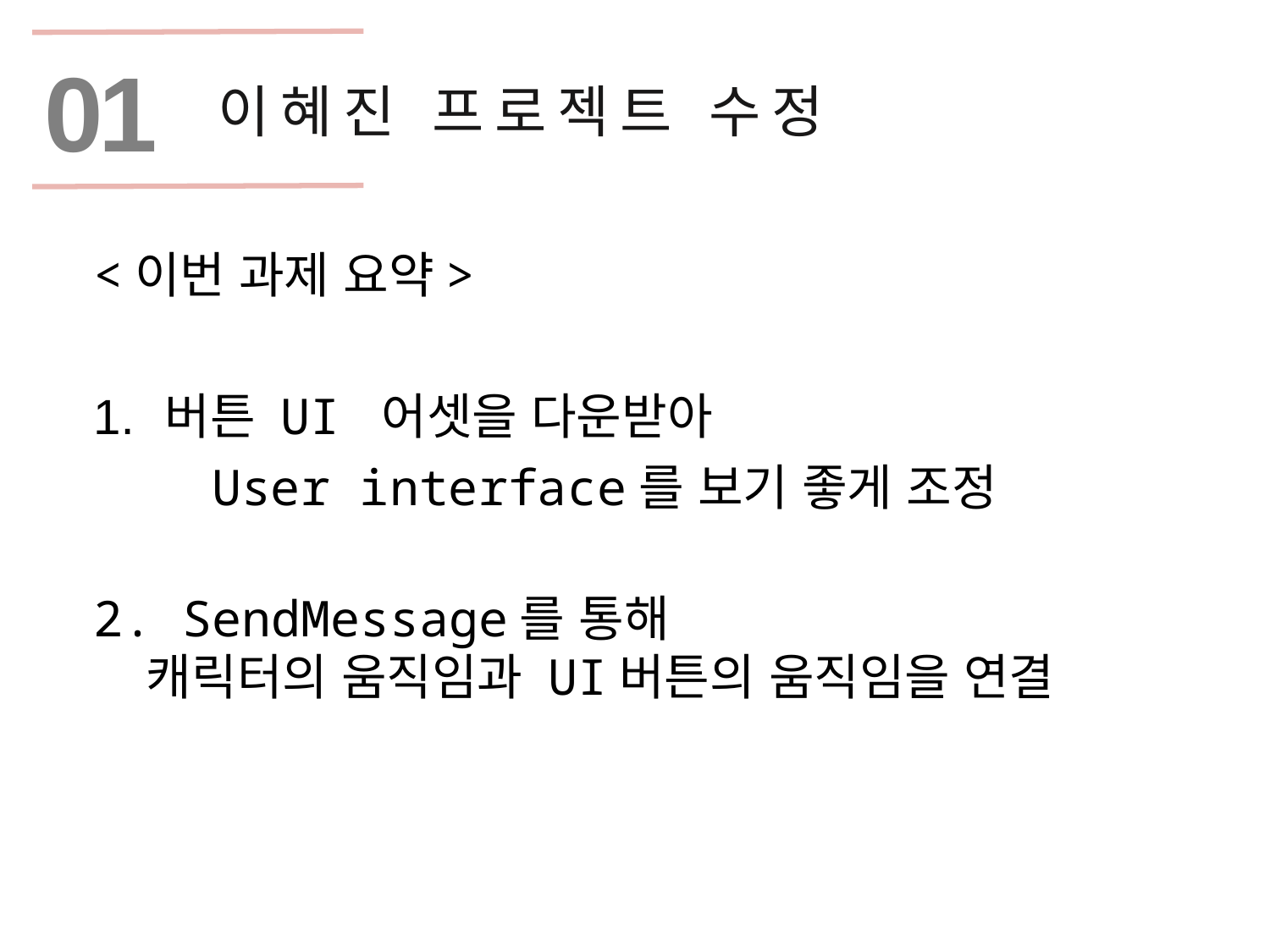

01
 이혜진 프로젝트 수정

<이번 과제 요약>

버튼 UI 어셋을 다운받아
    User interface를 보기 좋게 조정

2. SendMessage를 통해
   캐릭터의 움직임과 UI버튼의 움직임을 연결